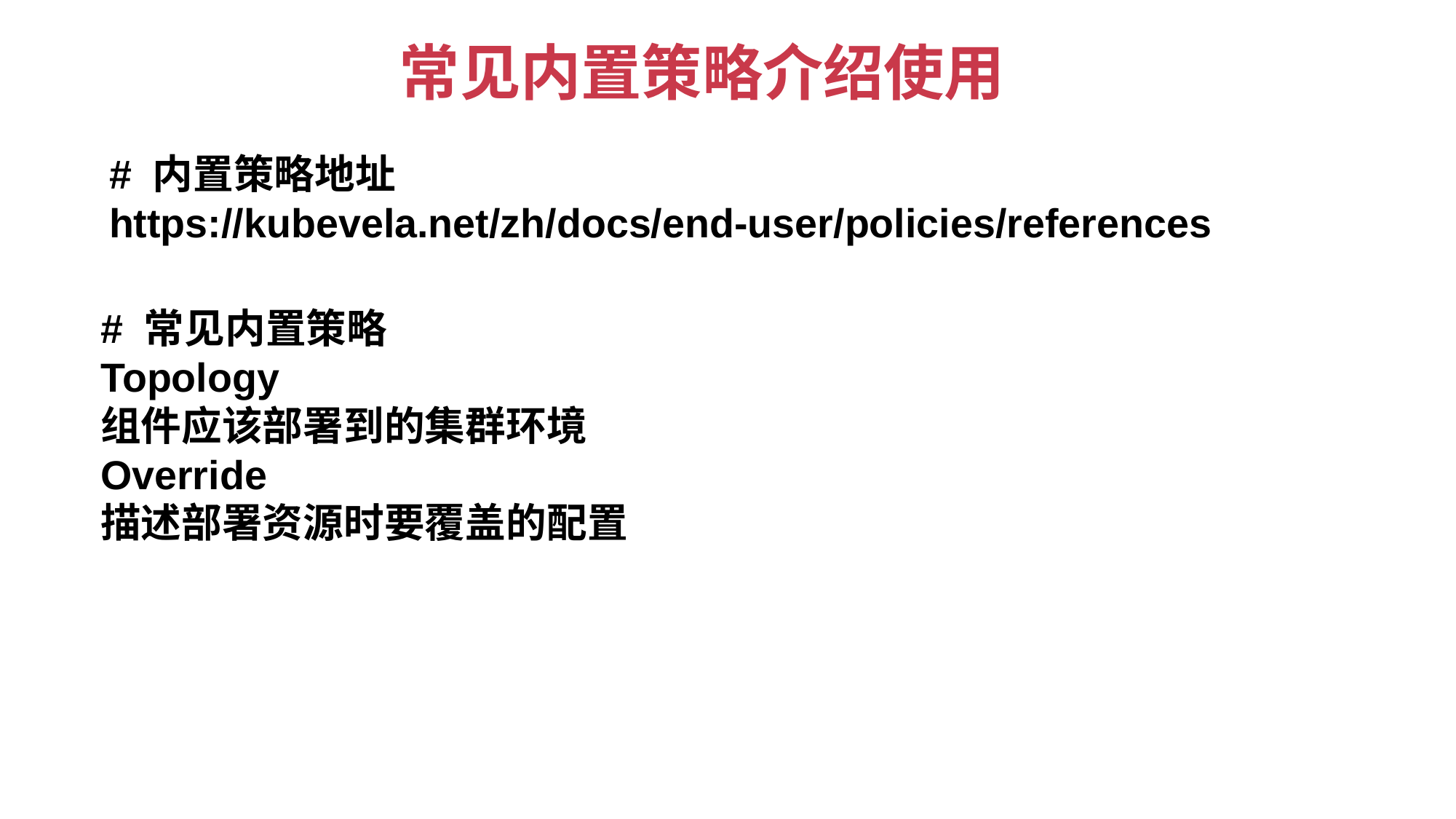

常见内置策略介绍使用
# 内置策略地址
https://kubevela.net/zh/docs/end-user/policies/references

# 常见内置策略
Topology
组件应该部署到的集群环境
Override
描述部署资源时要覆盖的配置